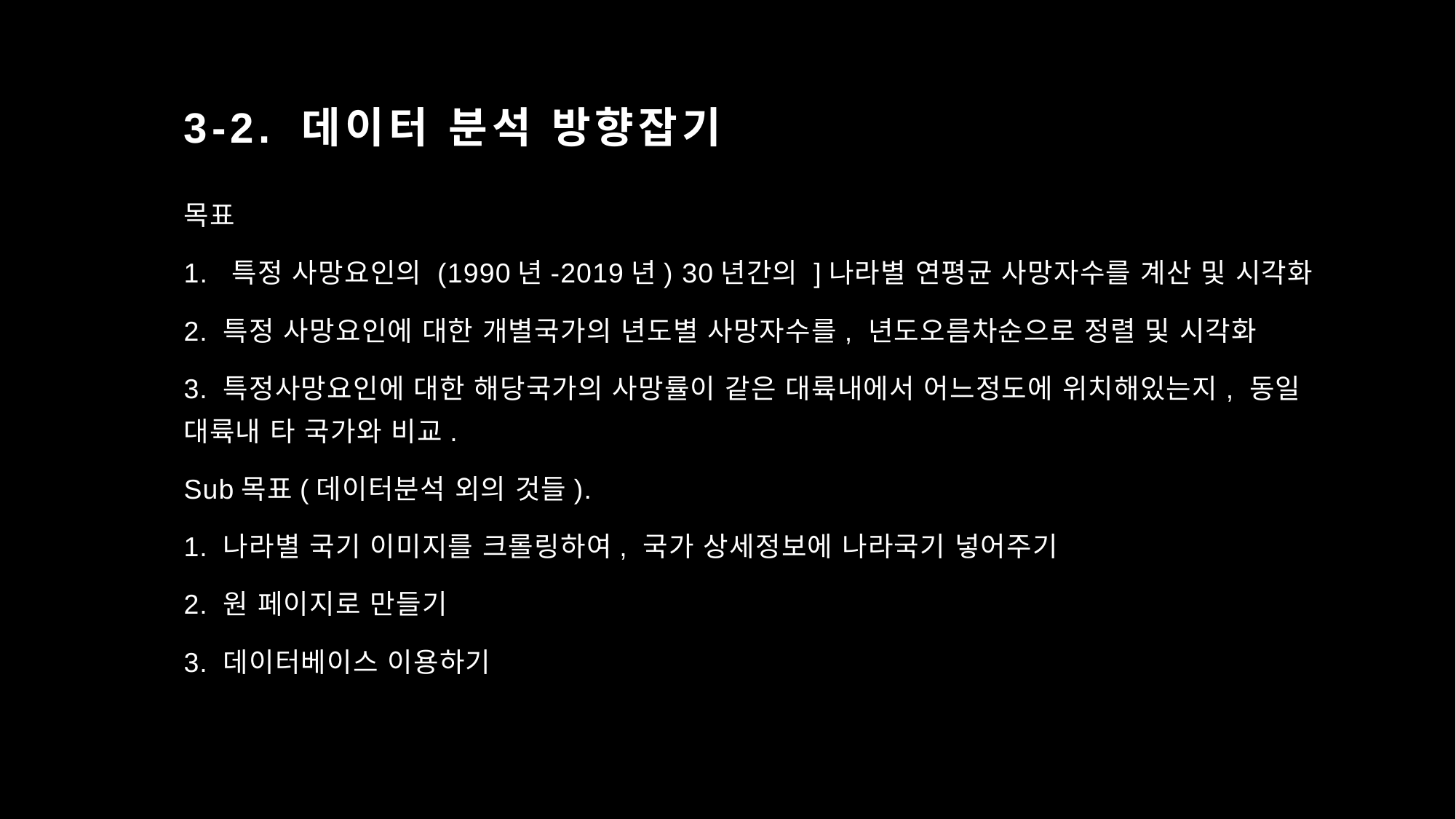

# 3-2. 데이터 분석 방향잡기
목표
1.  특정 사망요인의 (1990년-2019년) 30년간의 ]나라별 연평균 사망자수를 계산 및 시각화
2. 특정 사망요인에 대한 개별국가의 년도별 사망자수를, 년도오름차순으로 정렬 및 시각화
3. 특정사망요인에 대한 해당국가의 사망률이 같은 대륙내에서 어느정도에 위치해있는지, 동일 대륙내 타 국가와 비교.
Sub목표(데이터분석 외의 것들).
1. 나라별 국기 이미지를 크롤링하여, 국가 상세정보에 나라국기 넣어주기
2. 원 페이지로 만들기
3. 데이터베이스 이용하기